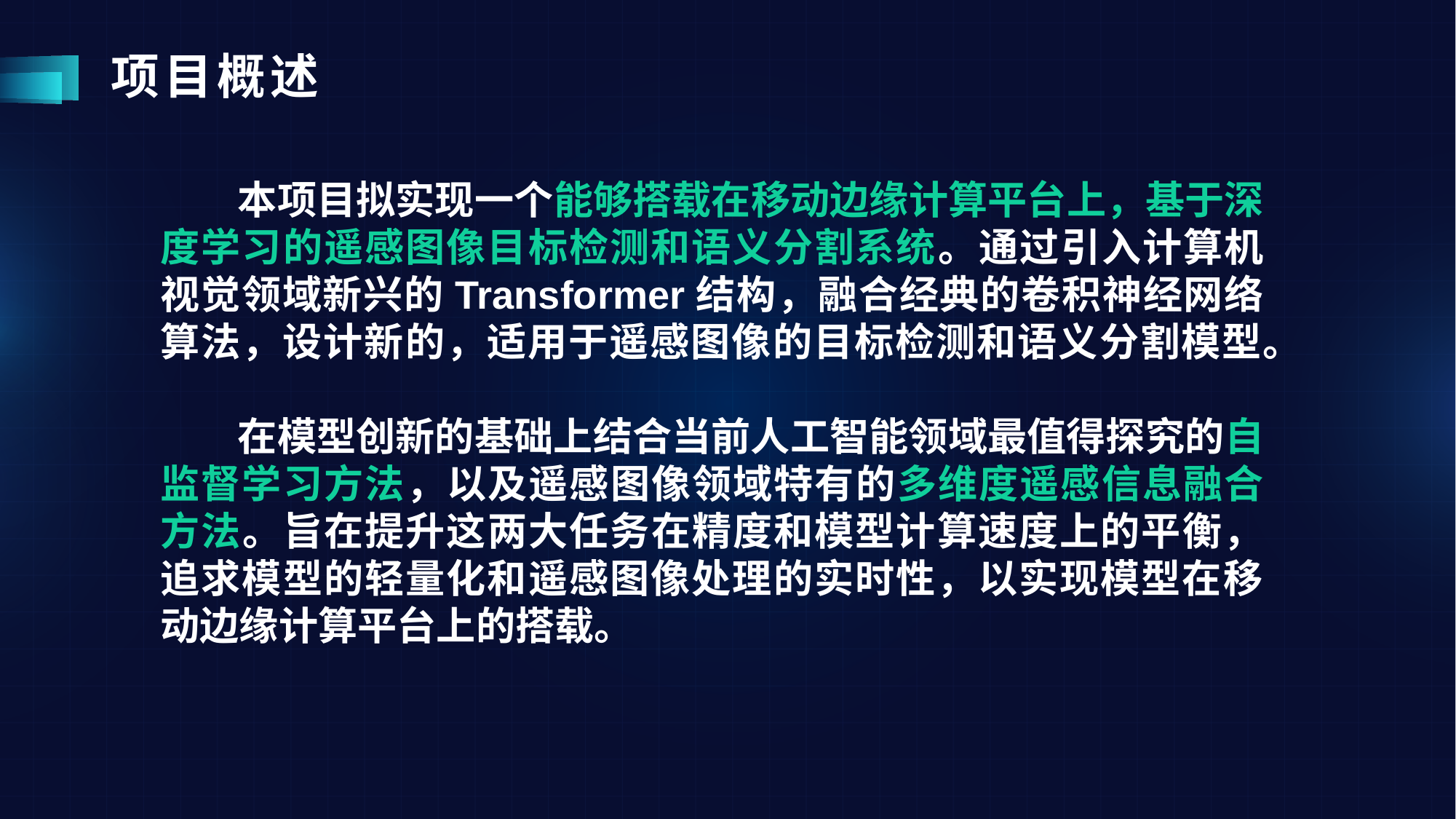

# 项目概述
    本项目拟实现一个能够搭载在移动边缘计算平台上，基于深度学习的遥感图像目标检测和语义分割系统。通过引入计算机视觉领域新兴的Transformer结构，融合经典的卷积神经网络算法，设计新的，适用于遥感图像的目标检测和语义分割模型。

    在模型创新的基础上结合当前人工智能领域最值得探究的自监督学习方法，以及遥感图像领域特有的多维度遥感信息融合方法。旨在提升这两大任务在精度和模型计算速度上的平衡，追求模型的轻量化和遥感图像处理的实时性，以实现模型在移动边缘计算平台上的搭载。